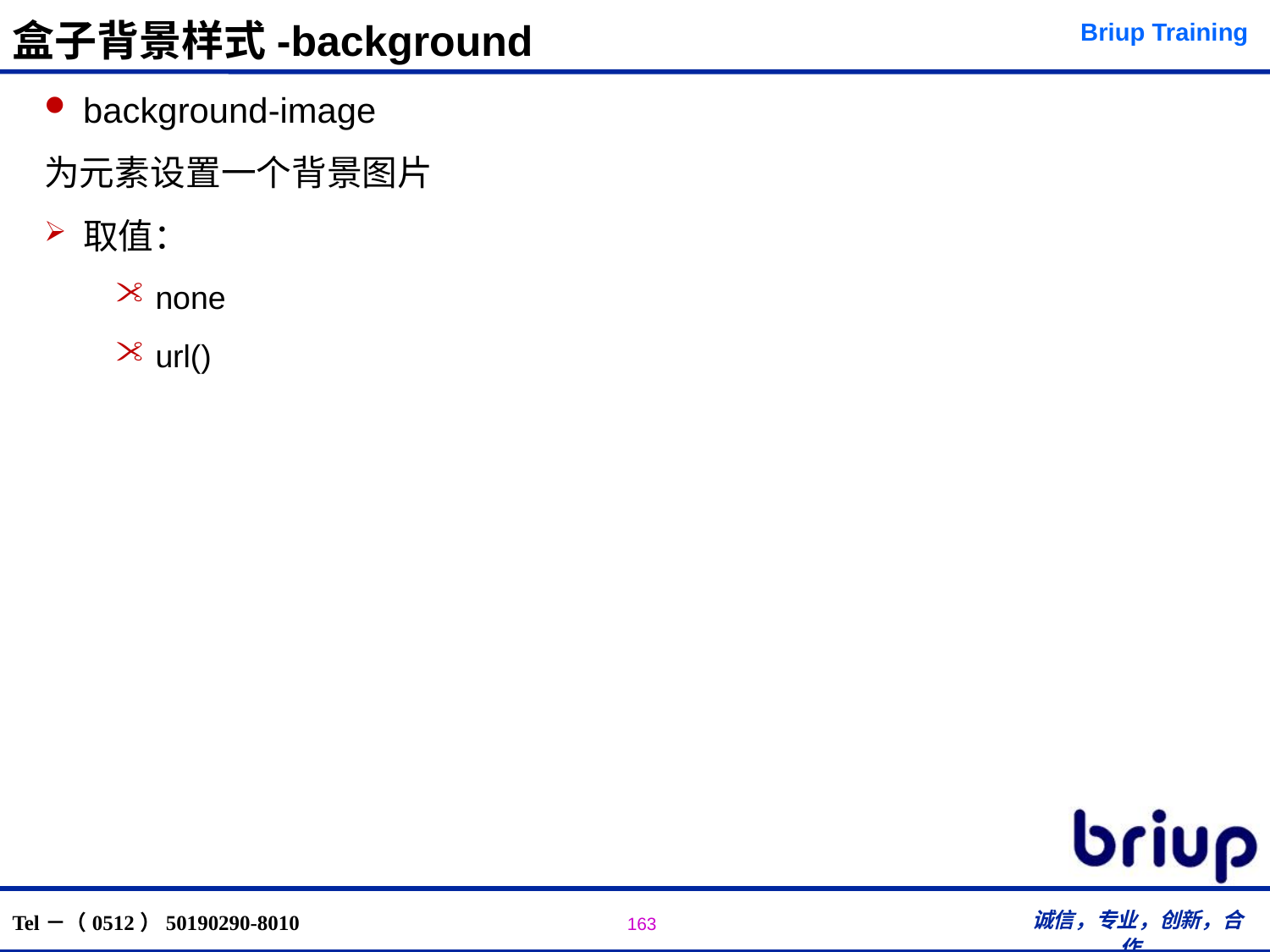

# 盒子背景样式-background
background-image
为元素设置一个背景图片
取值：
none
url()